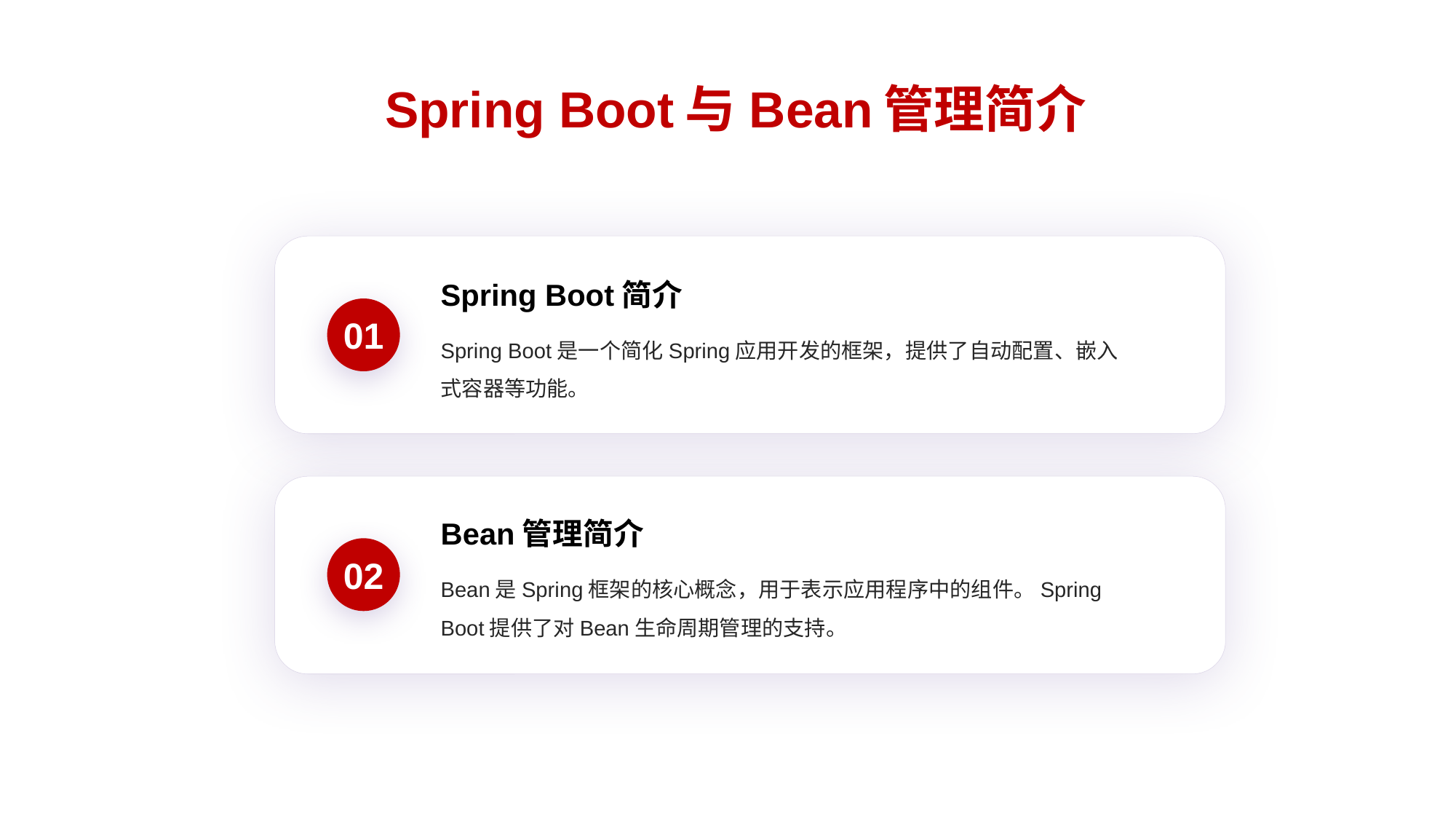

# Spring Boot与Bean管理简介

Spring Boot简介
01
Spring Boot是一个简化Spring应用开发的框架，提供了自动配置、嵌入式容器等功能。

Bean管理简介
02
Bean是Spring框架的核心概念，用于表示应用程序中的组件。Spring Boot提供了对Bean生命周期管理的支持。